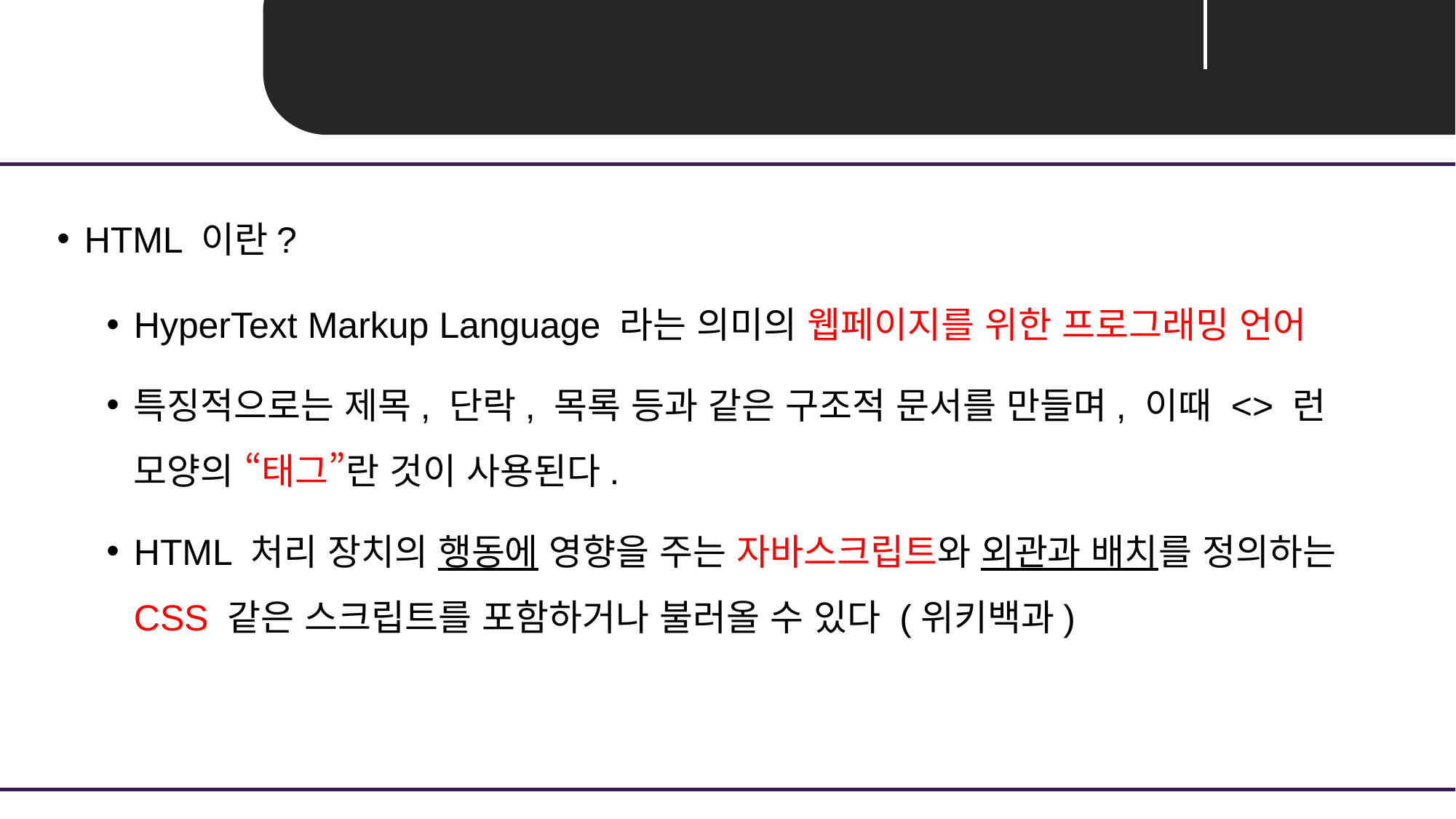

Unit  01 ㅣHTML
HTML 이란?
HyperText Markup Language 라는 의미의 웹페이지를 위한 프로그래밍 언어
특징적으로는 제목, 단락, 목록 등과 같은 구조적 문서를 만들며, 이때 <> 런 모양의 “태그”란 것이 사용된다.
HTML 처리 장치의 행동에 영향을 주는 자바스크립트와 외관과 배치를 정의하는 CSS 같은 스크립트를 포함하거나 불러올 수 있다 (위키백과)